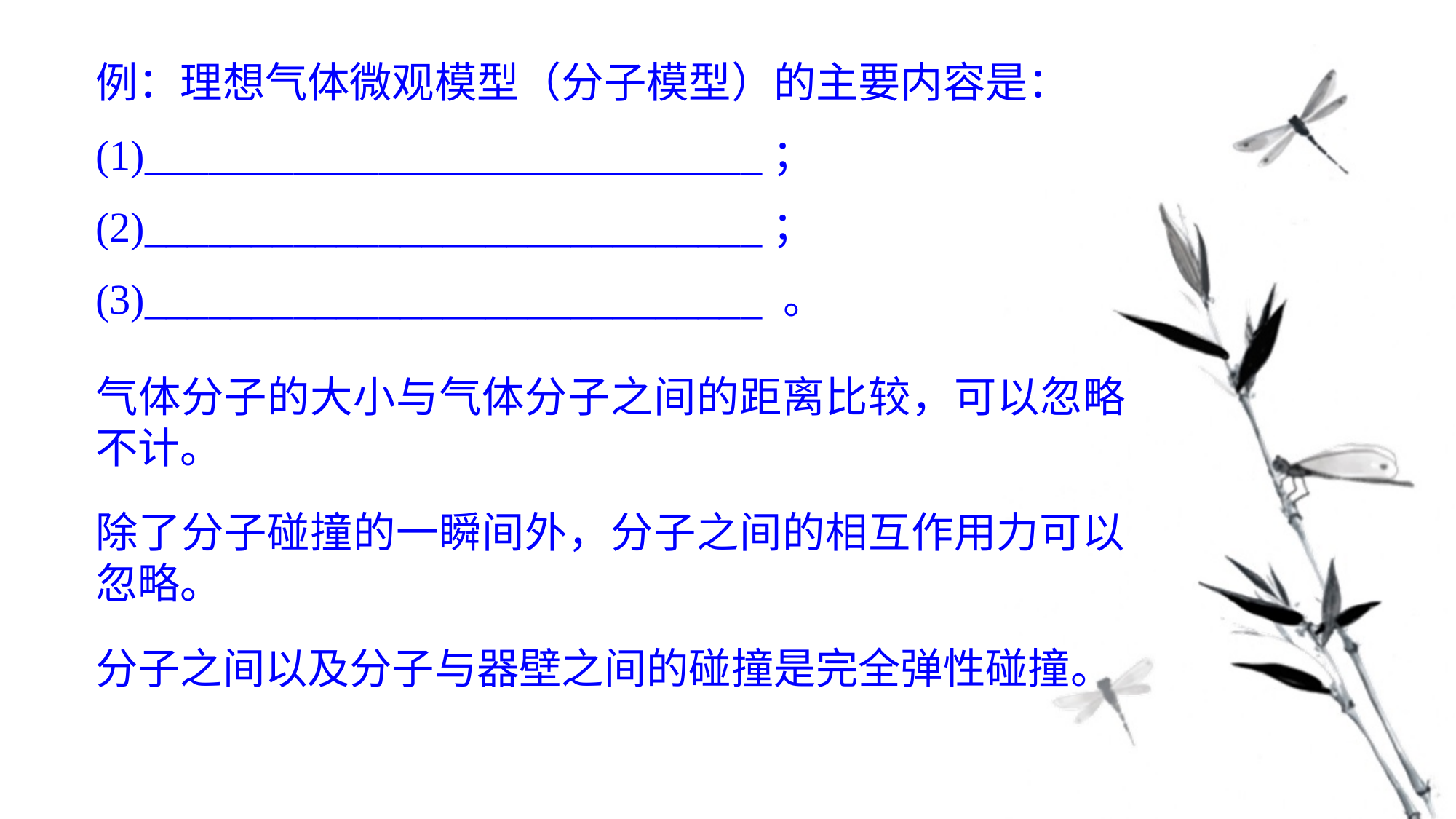

例：理想气体微观模型（分子模型）的主要内容是：
(1)_____________________________；
(2)_____________________________；
(3)_____________________________ 。
气体分子的大小与气体分子之间的距离比较，可以忽略不计。
除了分子碰撞的一瞬间外，分子之间的相互作用力可以忽略。
分子之间以及分子与器壁之间的碰撞是完全弹性碰撞。